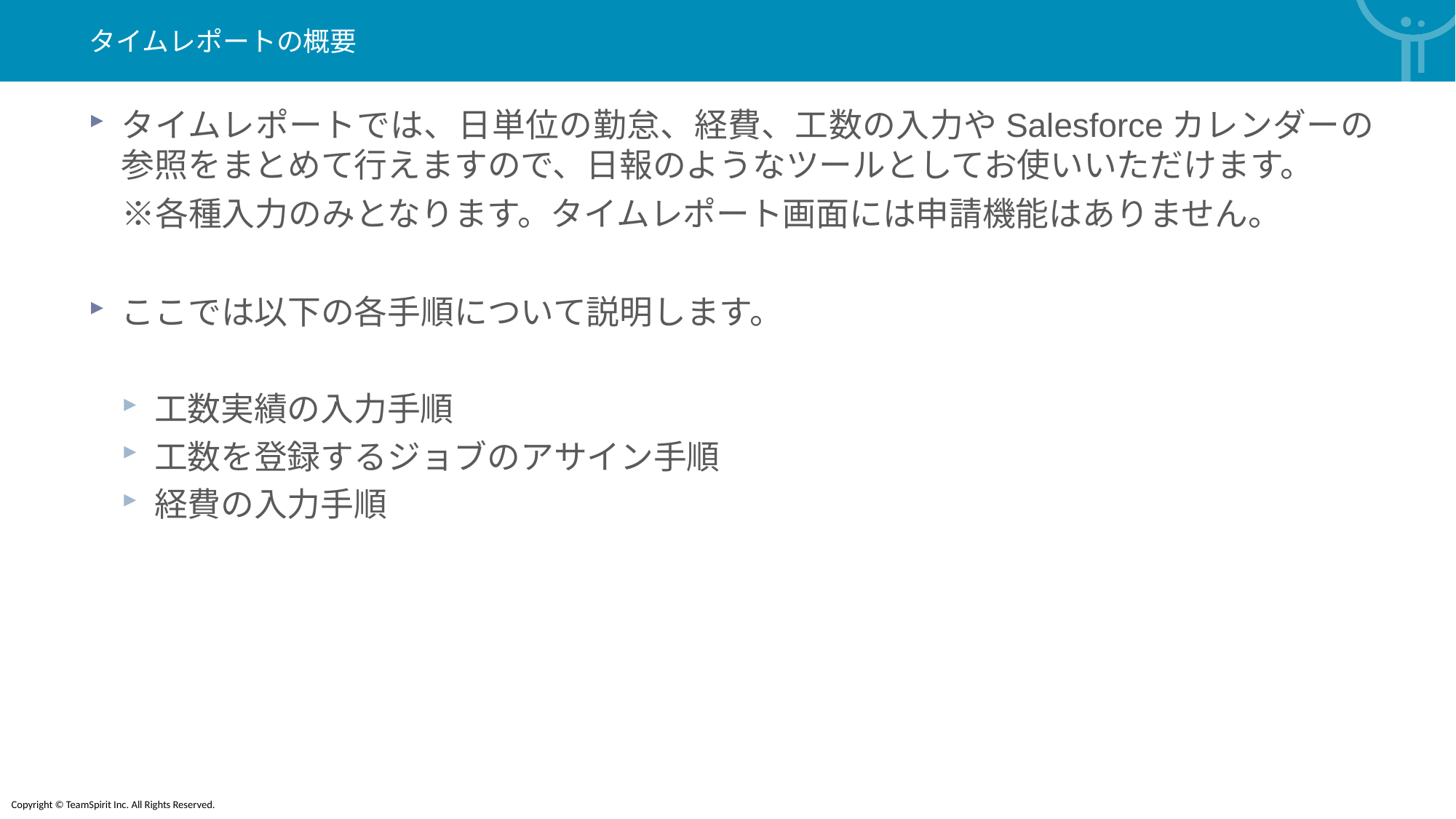

タイムレポートの概要
タイムレポートでは、日単位の勤怠、経費、工数の入力やSalesforceカレンダーの参照をまとめて行えますので、日報のようなツールとしてお使いいただけます。
　※各種入力のみとなります。タイムレポート画面には申請機能はありません。

ここでは以下の各手順について説明します。

工数実績の入力手順
工数を登録するジョブのアサイン手順
経費の入力手順

24